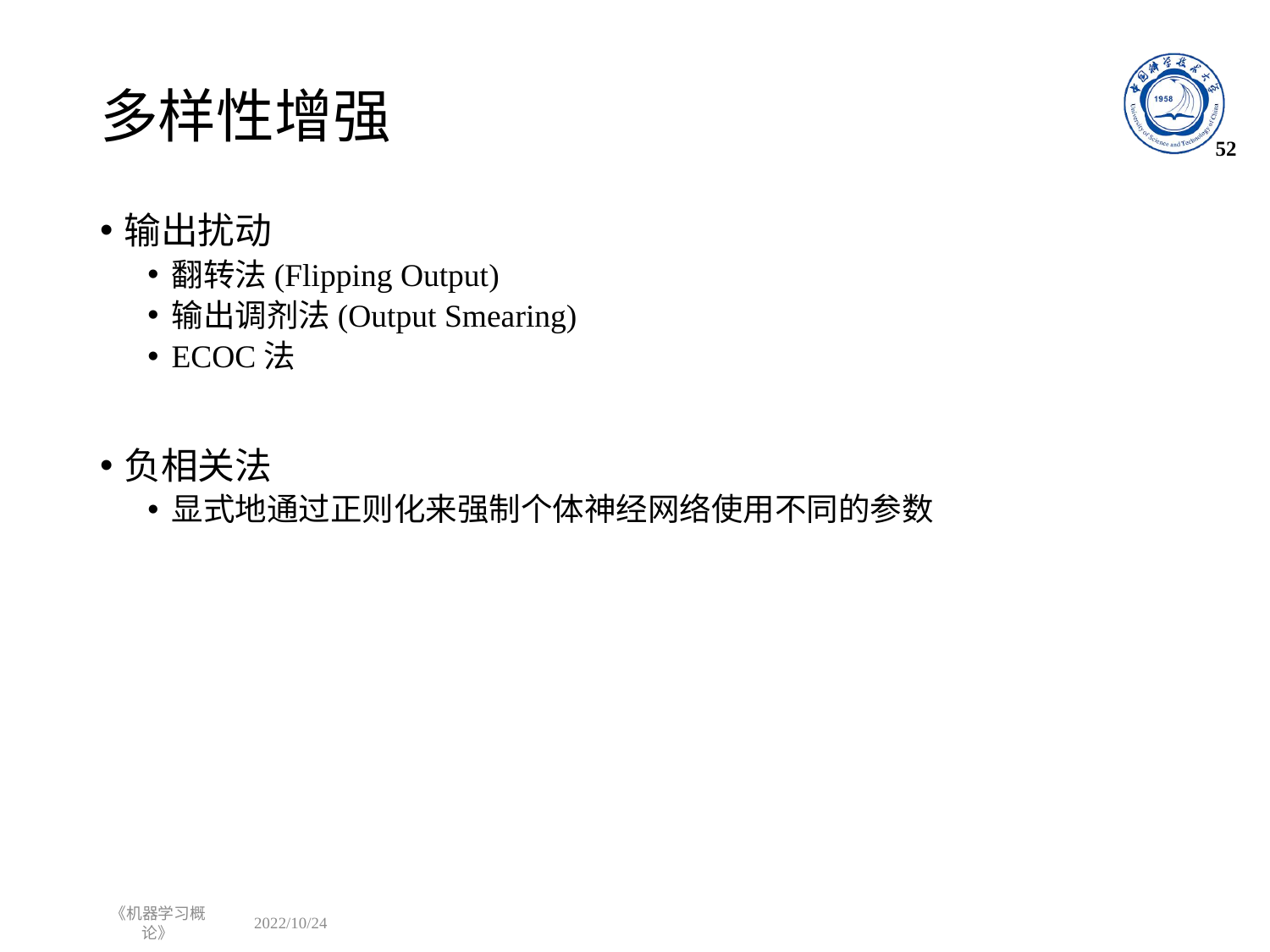

# 多样性增强
52
输出扰动
翻转法(Flipping Output)
输出调剂法(Output Smearing)
ECOC法

负相关法
显式地通过正则化来强制个体神经网络使用不同的参数

《机器学习概论》
2022/10/24